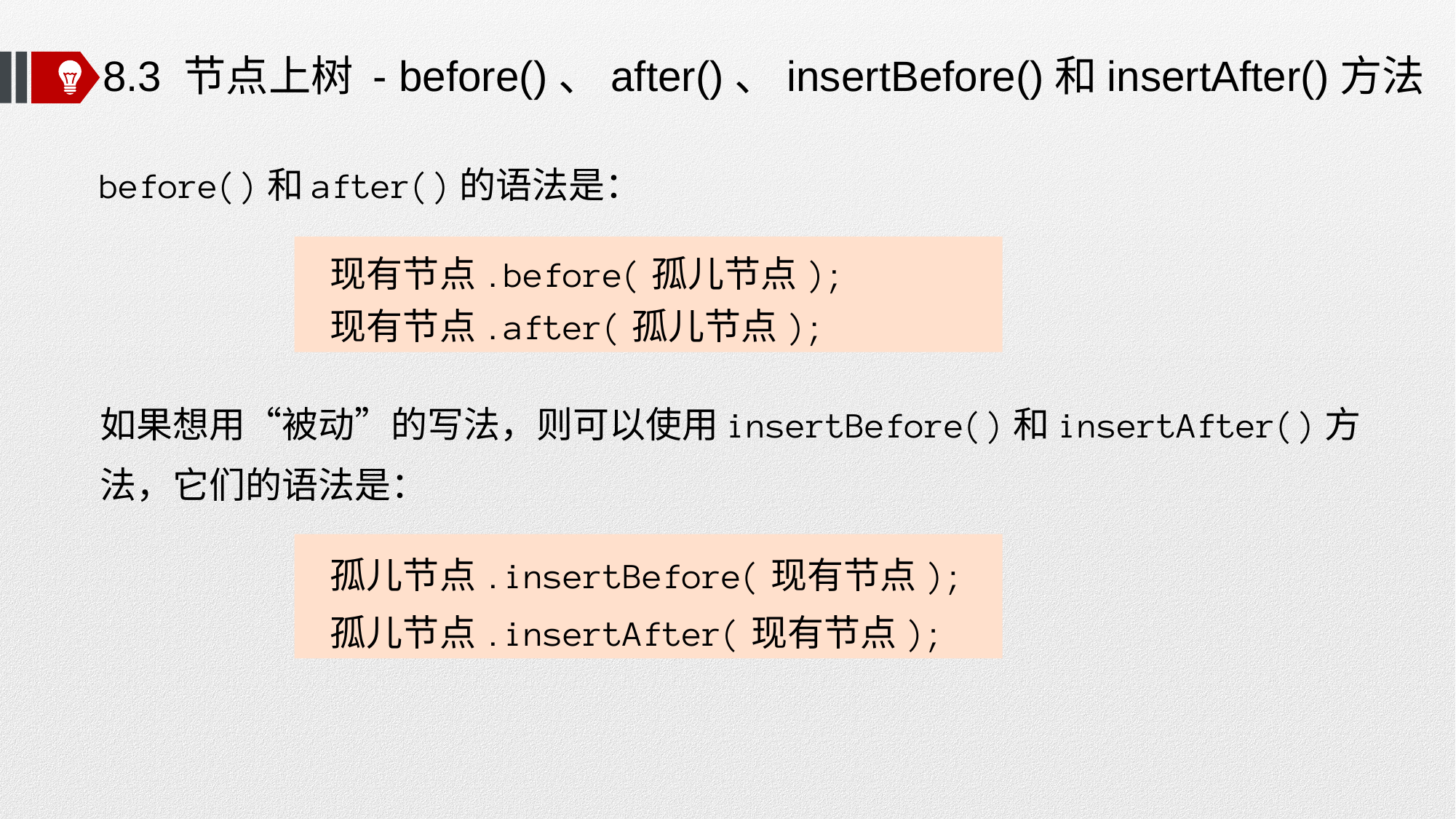

# 8.3 节点上树 - before()、after()、insertBefore()和insertAfter()方法

before()和after()的语法是：
  现有节点.before(孤儿节点);
  现有节点.after(孤儿节点);
如果想用“被动”的写法，则可以使用insertBefore()和insertAfter()方法，它们的语法是：
  孤儿节点.insertBefore(现有节点);
  孤儿节点.insertAfter(现有节点);